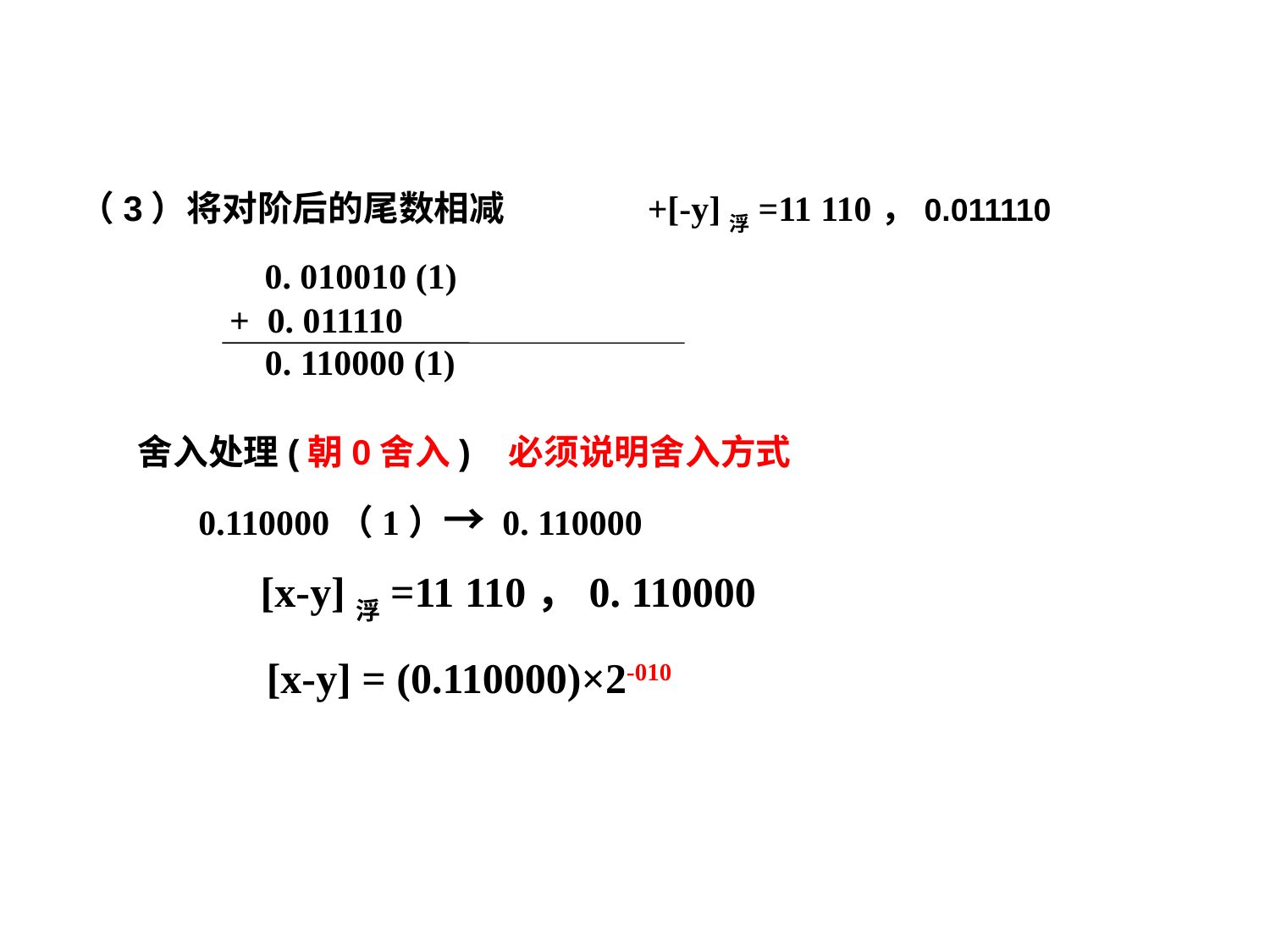

（3）将对阶后的尾数相减
+[-y]浮=11 110，0.011110
     0. 010010 (1)
  +  0. 011110
      0. 110000 (1)

    舍入处理(朝0舍入)   必须说明舍入方式
         0.110000（1）→ 0. 110000
                [x-y]浮=11 110，0. 110000
 [x-y] = (0.110000)×2-010